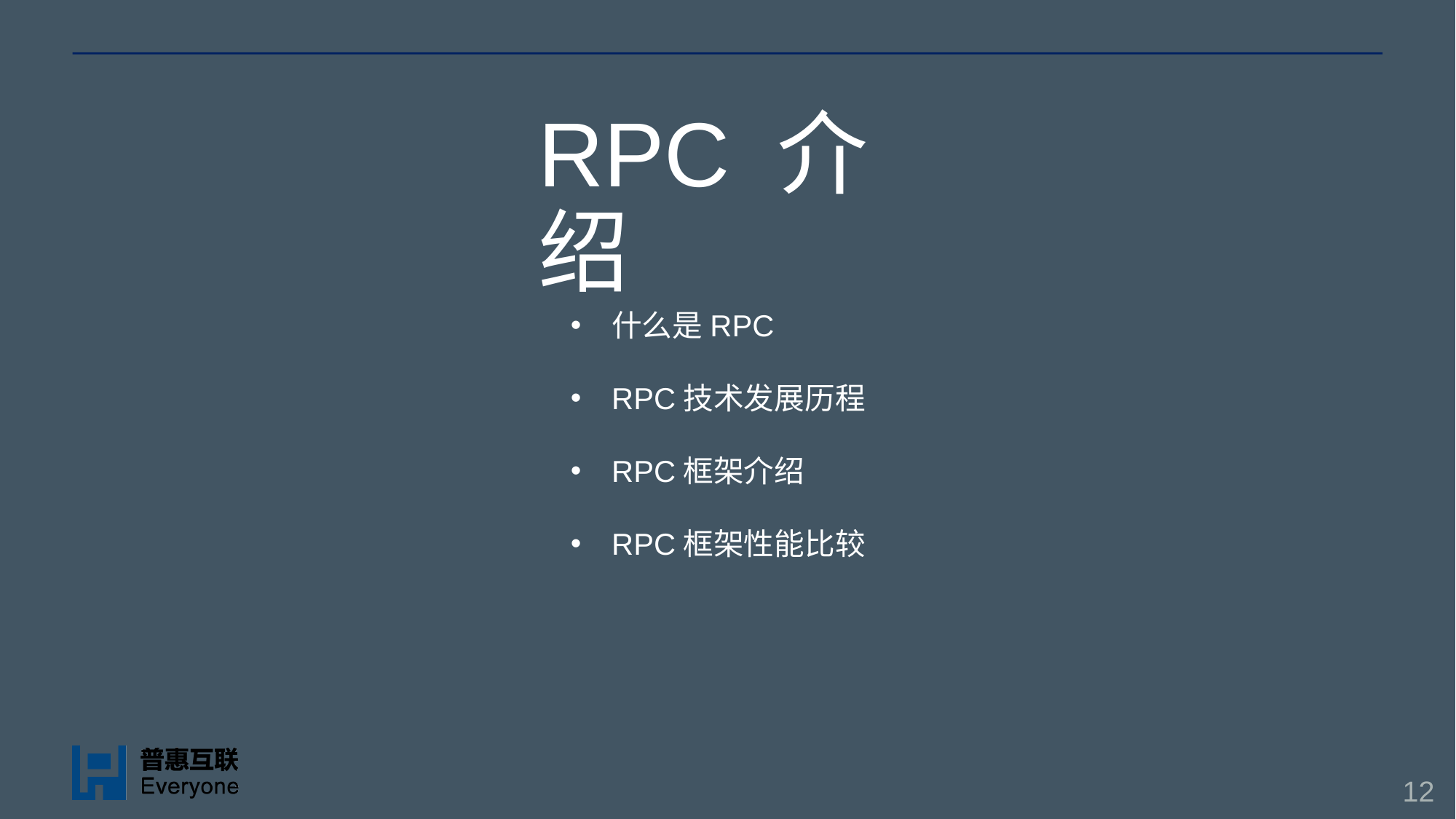

# RPC 介绍
什么是RPC
RPC技术发展历程
RPC框架介绍
RPC框架性能比较

12